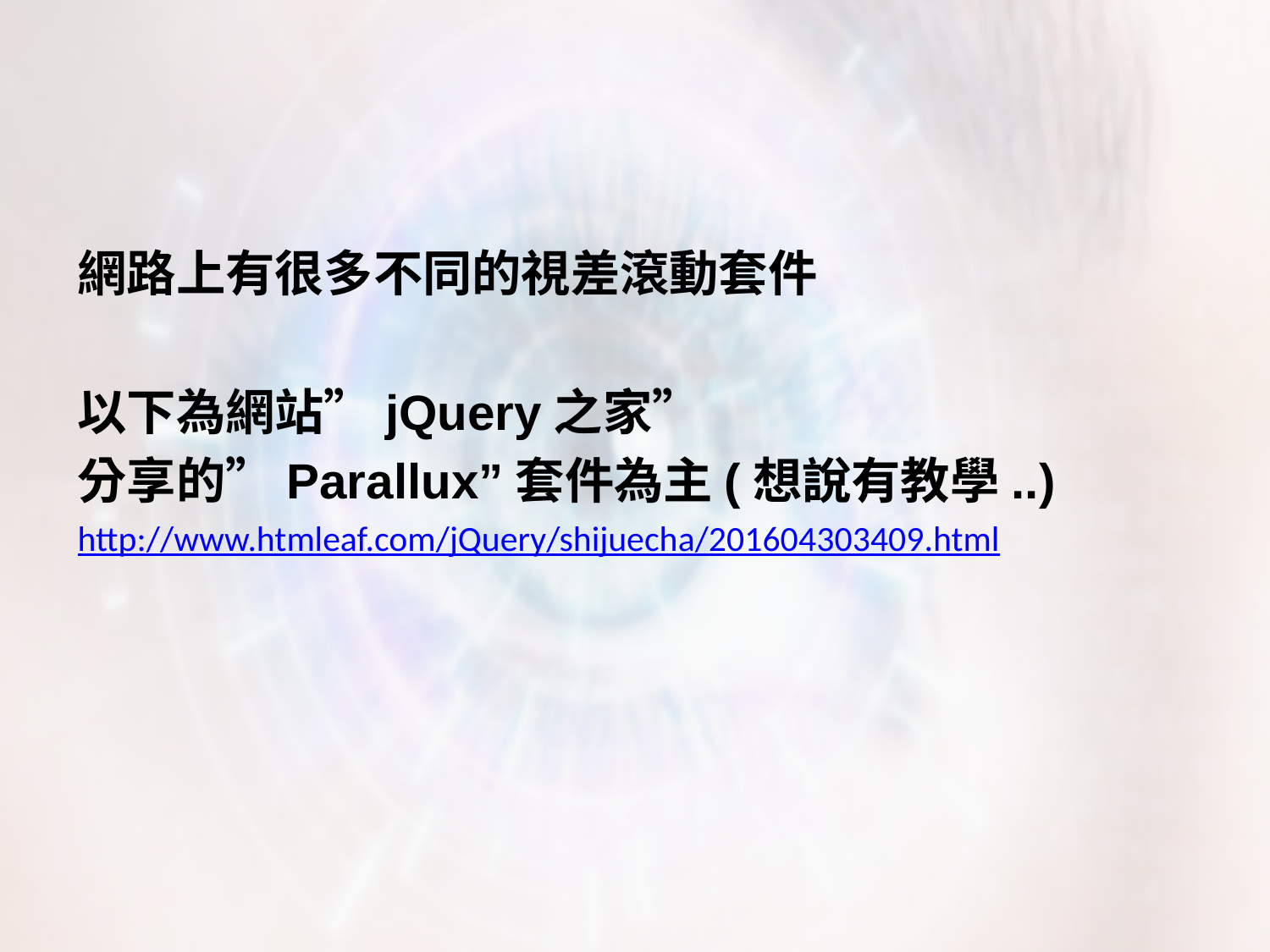

網路上有很多不同的視差滾動套件

以下為網站”jQuery之家”
分享的”Parallux”套件為主(想說有教學..)
http://www.htmleaf.com/jQuery/shijuecha/201604303409.html